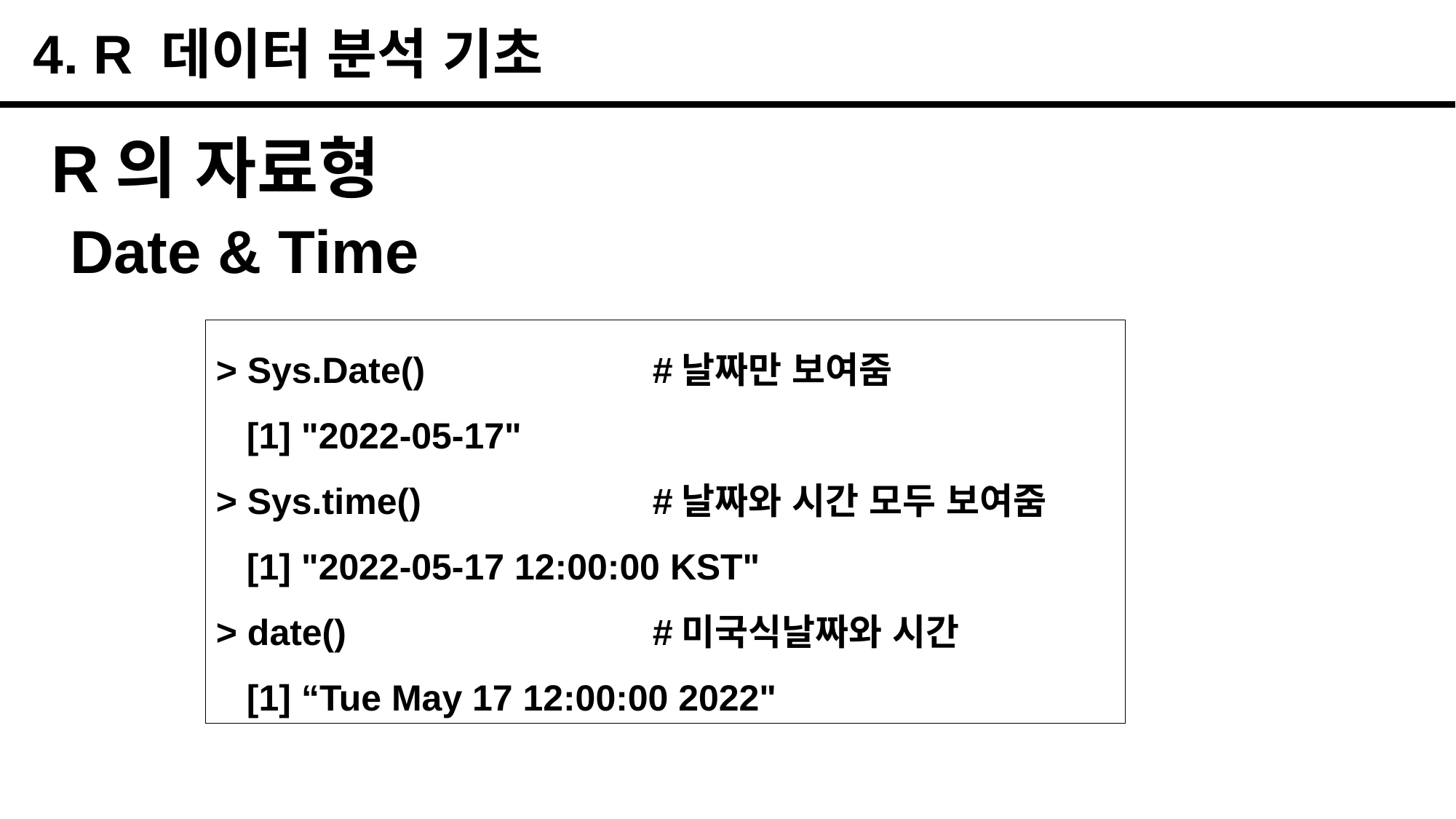

4. R 데이터 분석 기초
R의 자료형
Date & Time
> Sys.Date()			#날짜만 보여줌
   [1] "2022-05-17"
> Sys.time()			#날짜와 시간 모두 보여줌
   [1] "2022-05-17 12:00:00 KST"
> date()			#미국식날짜와 시간
   [1] “Tue May 17 12:00:00 2022"